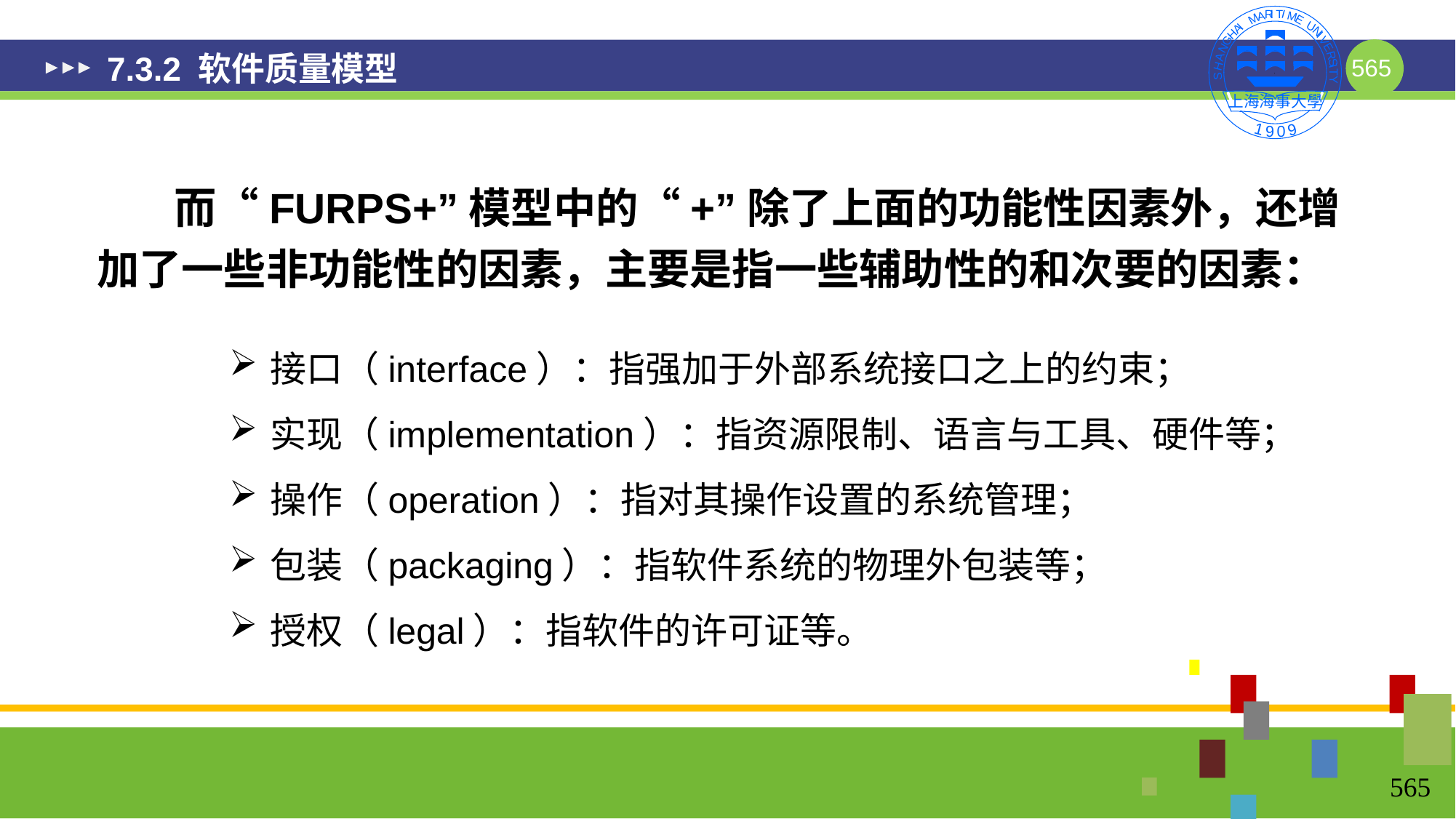

# 7.3.2 软件质量模型
       而“FURPS+”模型中的“+”除了上面的功能性因素外，还增加了一些非功能性的因素，主要是指一些辅助性的和次要的因素：
接口（interface）：指强加于外部系统接口之上的约束；
实现（implementation）：指资源限制、语言与工具、硬件等；
操作（operation）：指对其操作设置的系统管理；
包装（packaging）：指软件系统的物理外包装等；
授权（legal）：指软件的许可证等。

565
565